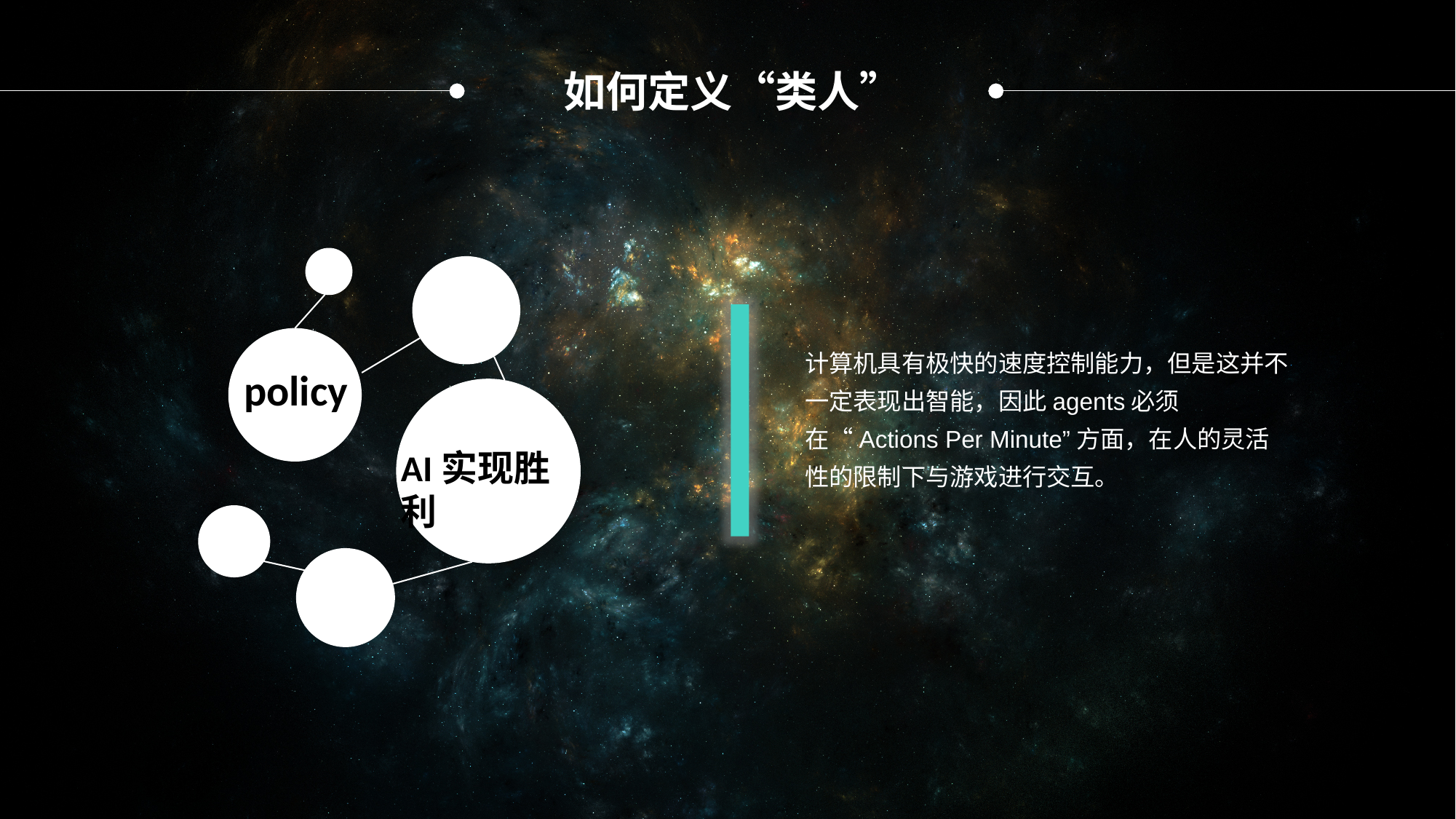

如何定义“类人”

计算机具有极快的速度控制能力，但是这并不一定表现出智能，因此agents必须在“Actions Per Minute”方面，在人的灵活性的限制下与游戏进行交互。
policy

AI实现胜利